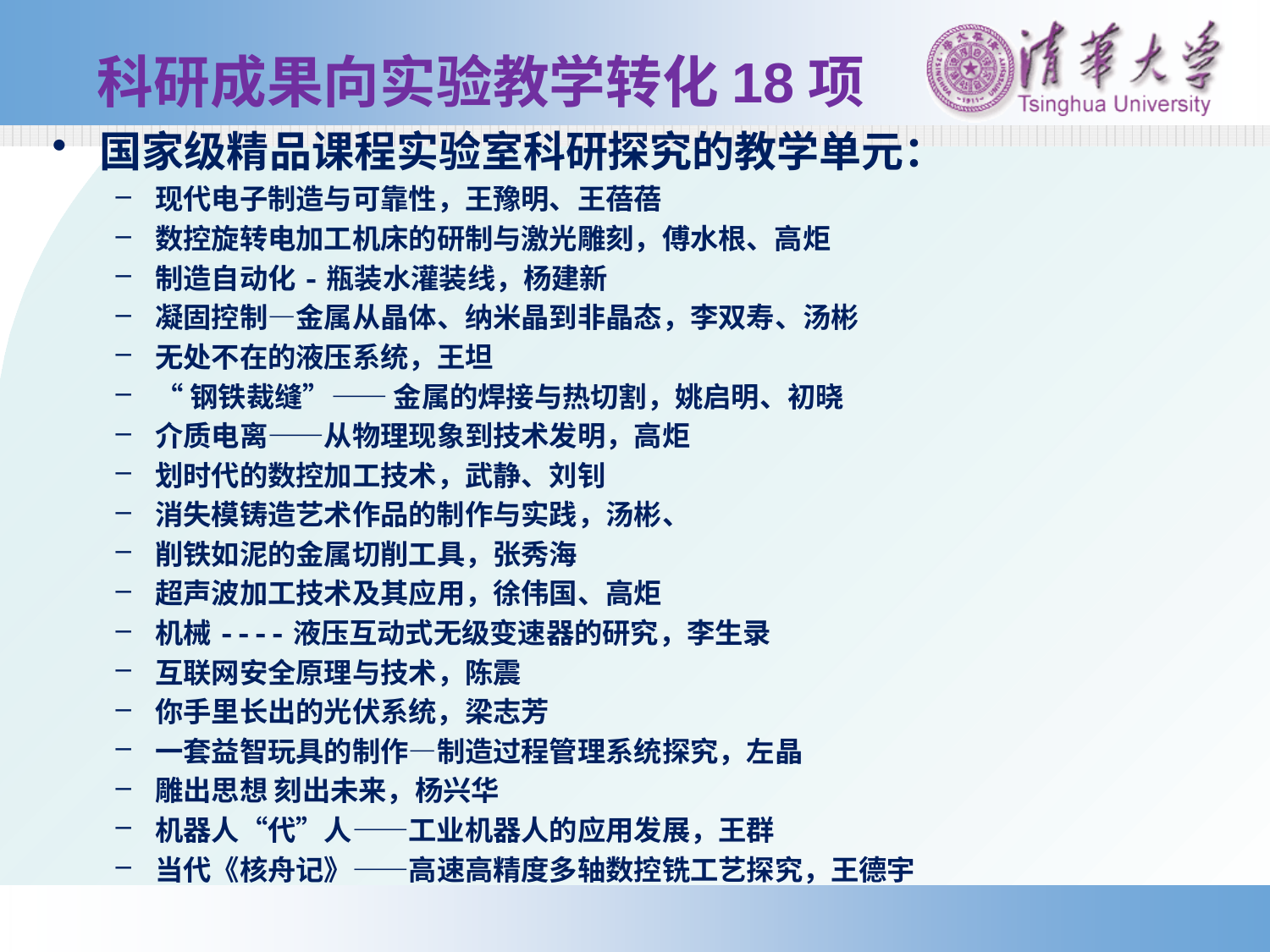

# 科研成果向实验教学转化18项
国家级精品课程实验室科研探究的教学单元：
现代电子制造与可靠性，王豫明、王蓓蓓
数控旋转电加工机床的研制与激光雕刻，傅水根、高炬
制造自动化-瓶装水灌装线，杨建新
凝固控制—金属从晶体、纳米晶到非晶态，李双寿、汤彬
无处不在的液压系统，王坦
“钢铁裁缝”—— 金属的焊接与热切割，姚启明、初晓
介质电离——从物理现象到技术发明，高炬
划时代的数控加工技术，武静、刘钊
消失模铸造艺术作品的制作与实践，汤彬、
削铁如泥的金属切削工具，张秀海
超声波加工技术及其应用，徐伟国、高炬
机械----液压互动式无级变速器的研究，李生录
互联网安全原理与技术，陈震
你手里长出的光伏系统，梁志芳
一套益智玩具的制作—制造过程管理系统探究，左晶
雕出思想 刻出未来，杨兴华
机器人“代”人——工业机器人的应用发展，王群
当代《核舟记》——高速高精度多轴数控铣工艺探究，王德宇